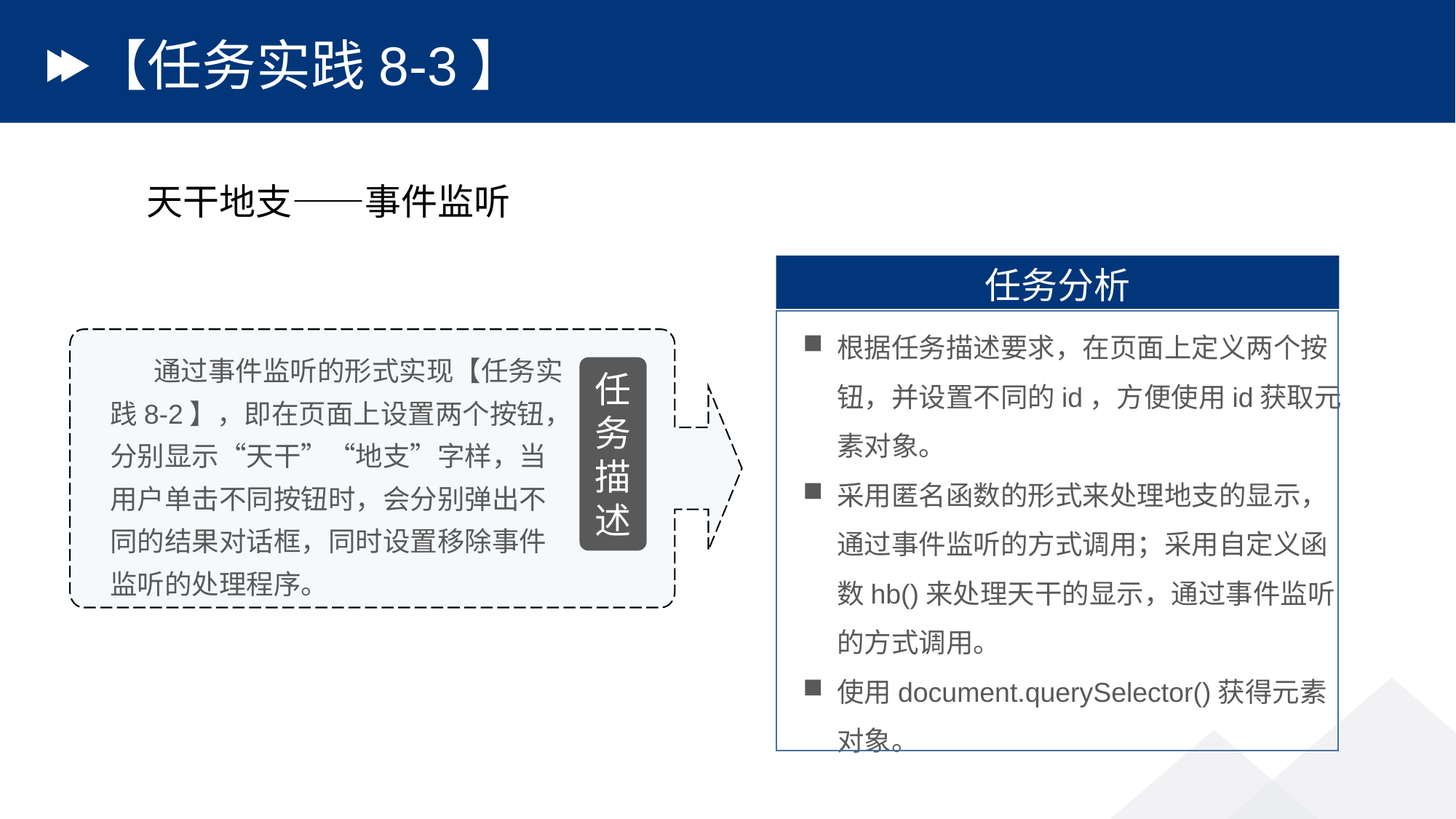

# 【任务实践8-3】
天干地支——事件监听

任务分析
根据任务描述要求，在页面上定义两个按钮，并设置不同的id，方便使用id获取元素对象。
采用匿名函数的形式来处理地支的显示，通过事件监听的方式调用；采用自定义函数hb()来处理天干的显示，通过事件监听的方式调用。
使用document.querySelector()获得元素对象。

      通过事件监听的形式实现【任务实践8-2】，即在页面上设置两个按钮，分别显示“天干”“地支”字样，当用户单击不同按钮时，会分别弹出不同的结果对话框，同时设置移除事件监听的处理程序。
任务描述